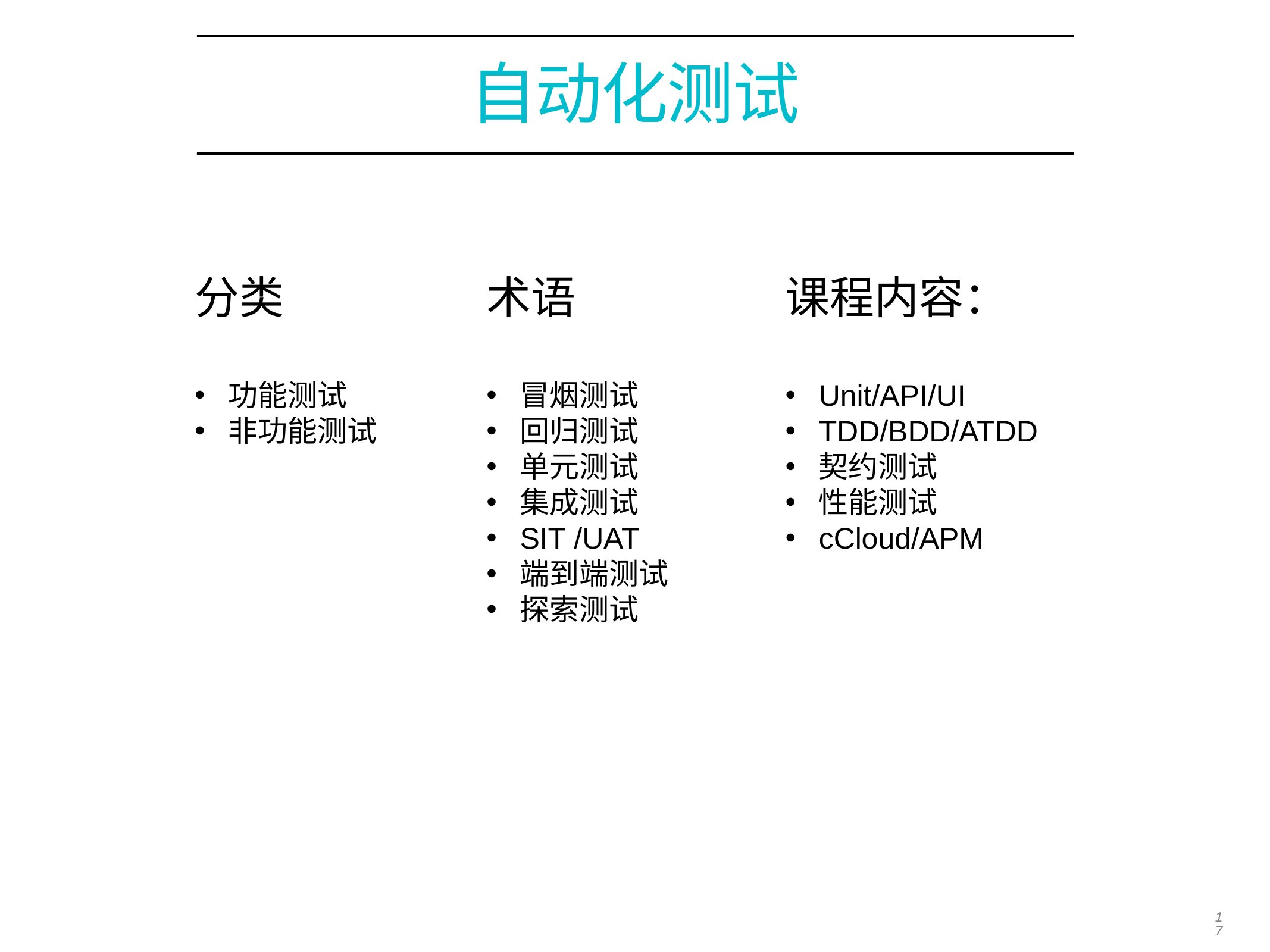

# 自动化测试
分类

功能测试
非功能测试
术语

冒烟测试
回归测试
单元测试
集成测试
SIT /UAT
端到端测试
探索测试
课程内容：

Unit/API/UI
TDD/BDD/ATDD
契约测试
性能测试
cCloud/APM

17